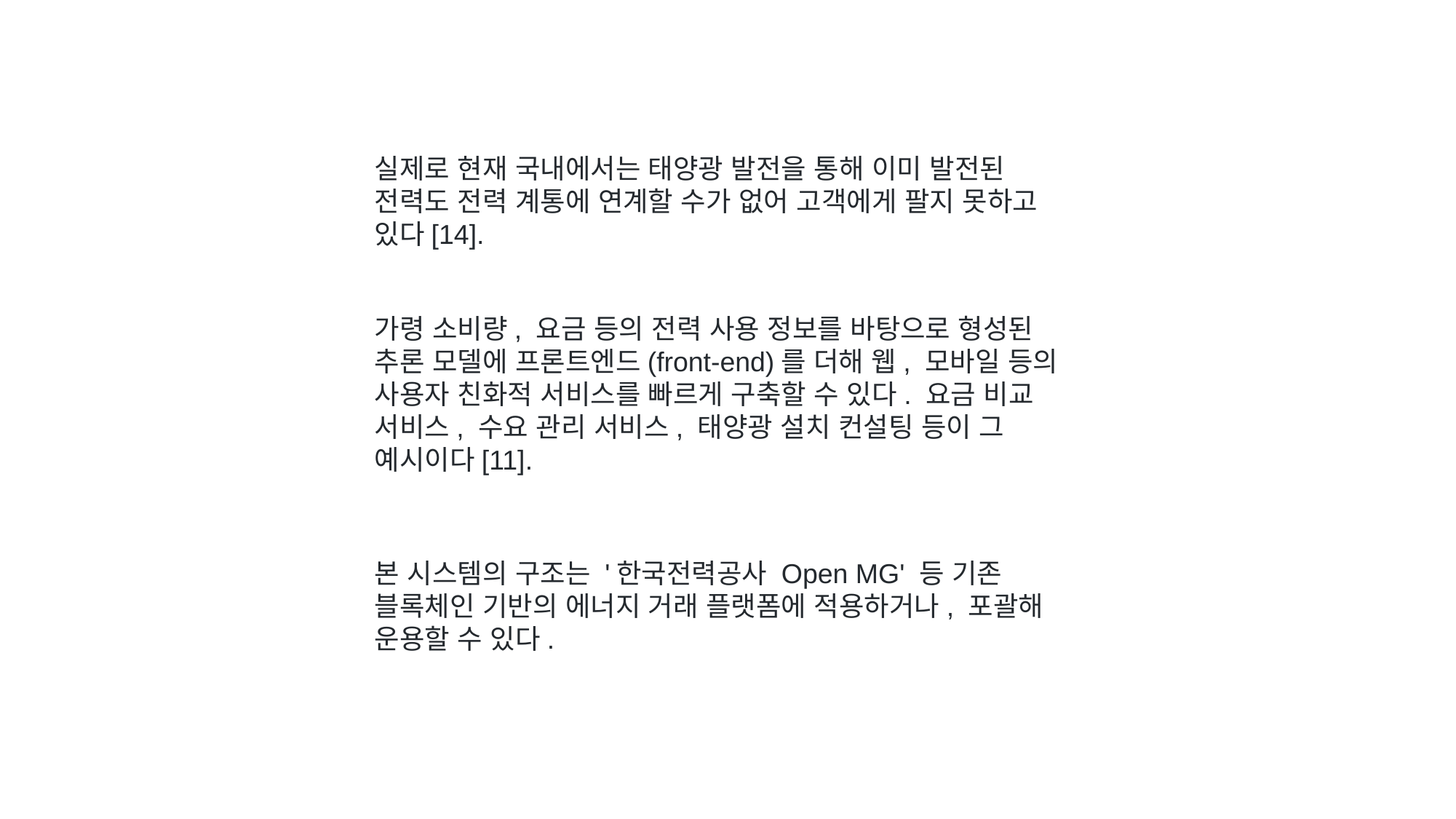

실제로 현재 국내에서는 태양광 발전을 통해 이미 발전된 전력도 전력 계통에 연계할 수가 없어 고객에게 팔지 못하고 있다[14].
가령 소비량, 요금 등의 전력 사용 정보를 바탕으로 형성된 추론 모델에 프론트엔드(front-end)를 더해 웹, 모바일 등의 사용자 친화적 서비스를 빠르게 구축할 수 있다. 요금 비교 서비스, 수요 관리 서비스, 태양광 설치 컨설팅 등이 그 예시이다[11].
본 시스템의 구조는 '한국전력공사 Open MG' 등 기존 블록체인 기반의 에너지 거래 플랫폼에 적용하거나, 포괄해 운용할 수 있다.